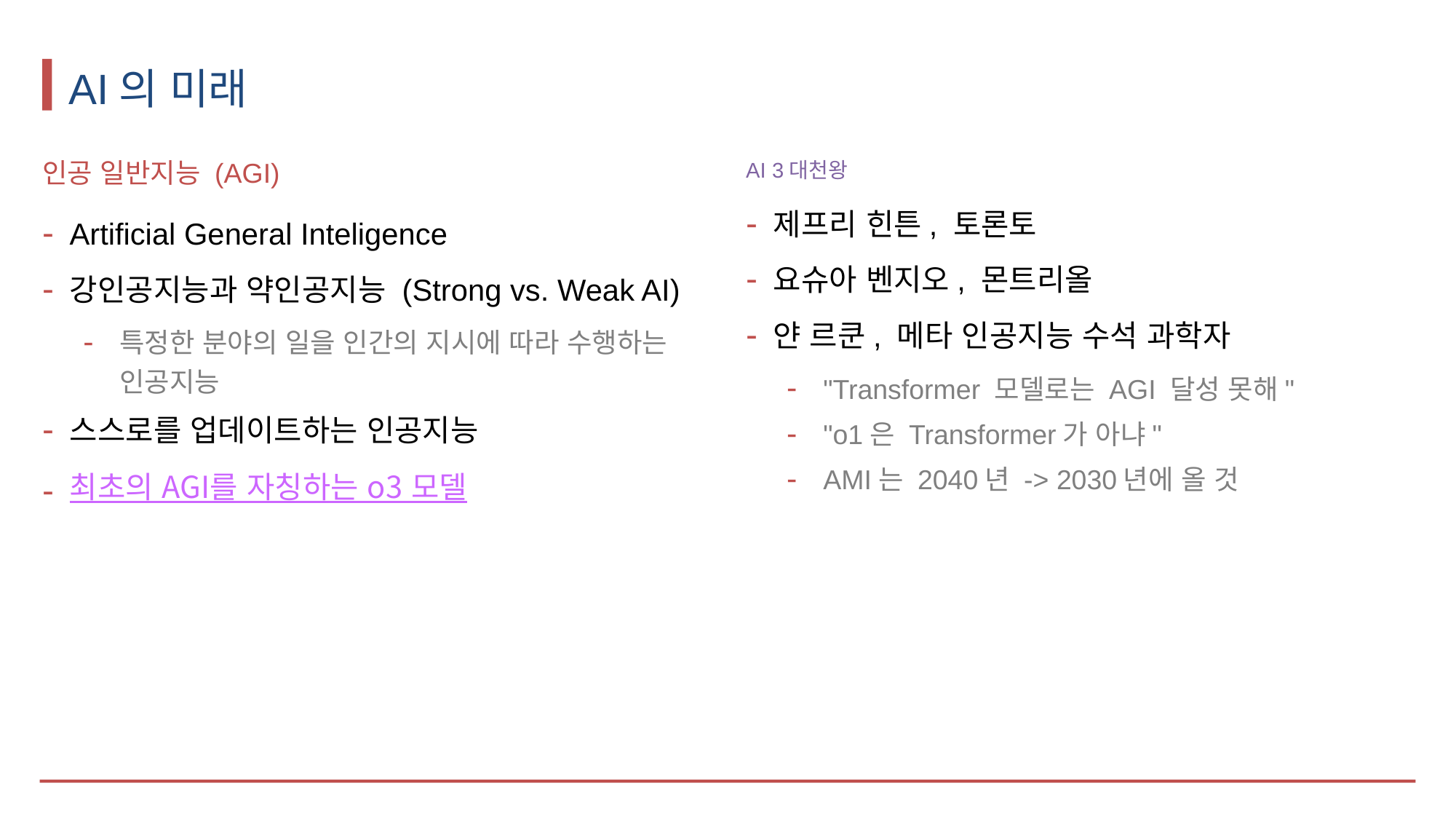

# AI의 미래
인공 일반지능 (AGI)
Artificial General Inteligence
강인공지능과 약인공지능 (Strong vs. Weak AI)
특정한 분야의 일을 인간의 지시에 따라 수행하는 인공지능
스스로를 업데이트하는 인공지능
최초의 AGI를 자칭하는 o3 모델
AI 3대천왕
제프리 힌튼, 토론토
요슈아 벤지오, 몬트리올
얀 르쿤, 메타 인공지능 수석 과학자
"Transformer 모델로는 AGI 달성 못해"
"o1은 Transformer가 아냐"
AMI는 2040년 -> 2030년에 올 것